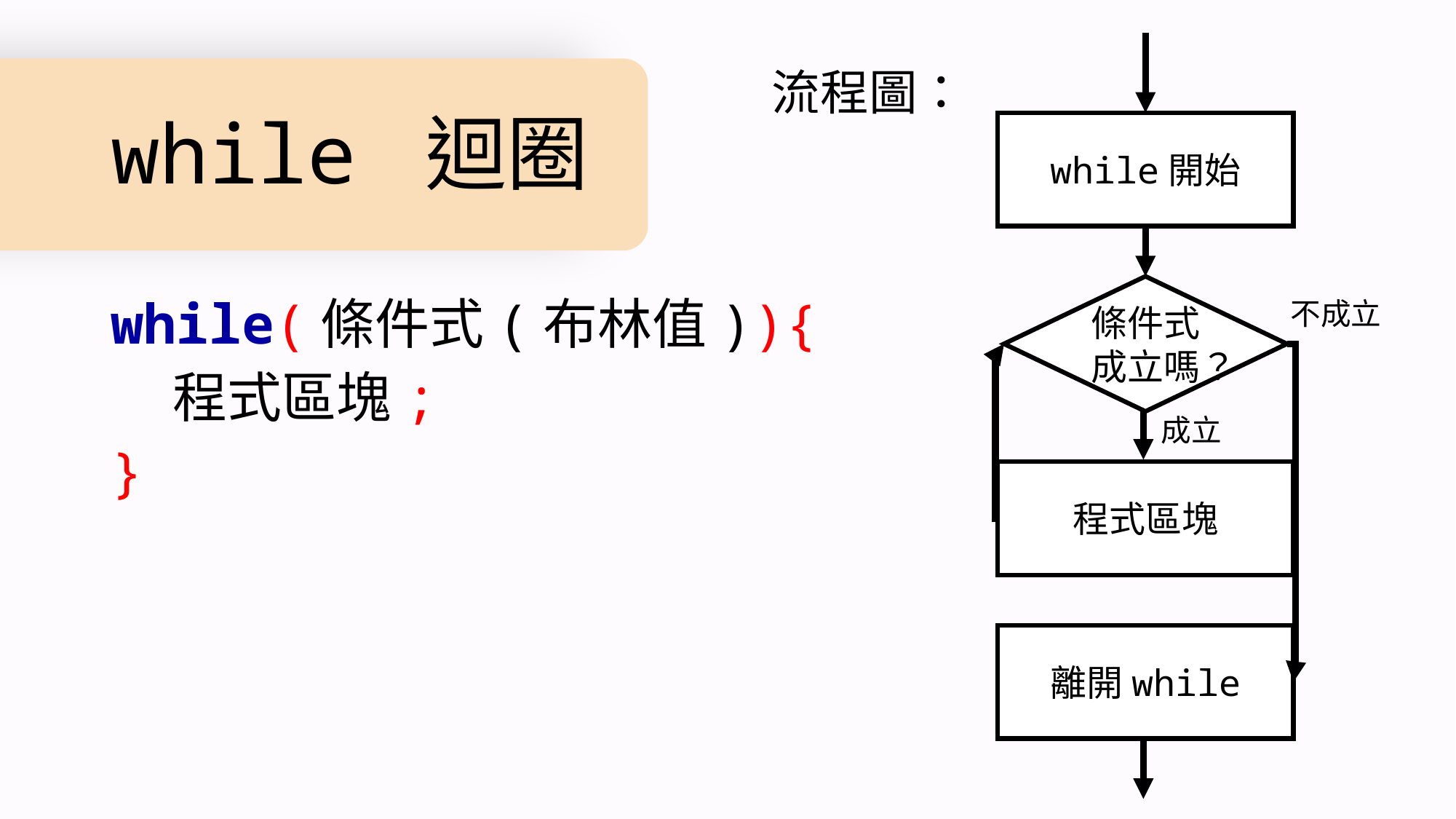

流程圖：
# while 迴圈
while開始
條件式成立嗎？
不成立
while(條件式(布林值)){
    程式區塊;
}

成立
程式區塊
離開while